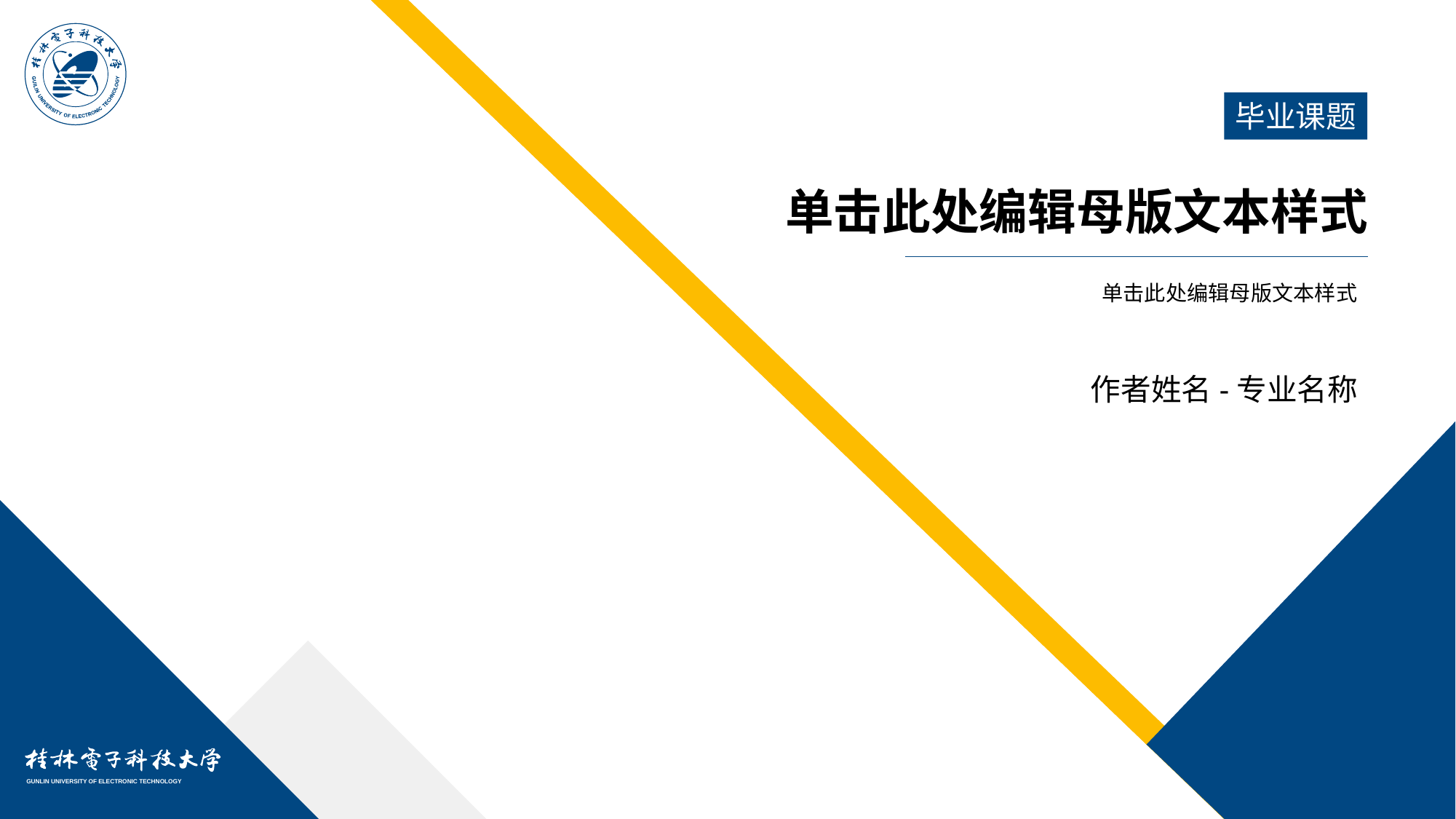

毕业课题
单击此处编辑母版文本样式
单击此处编辑母版文本样式
作者姓名-专业名称

GUNLIN UNIVERSITY OF ELECTRONIC TECHNOLOGY